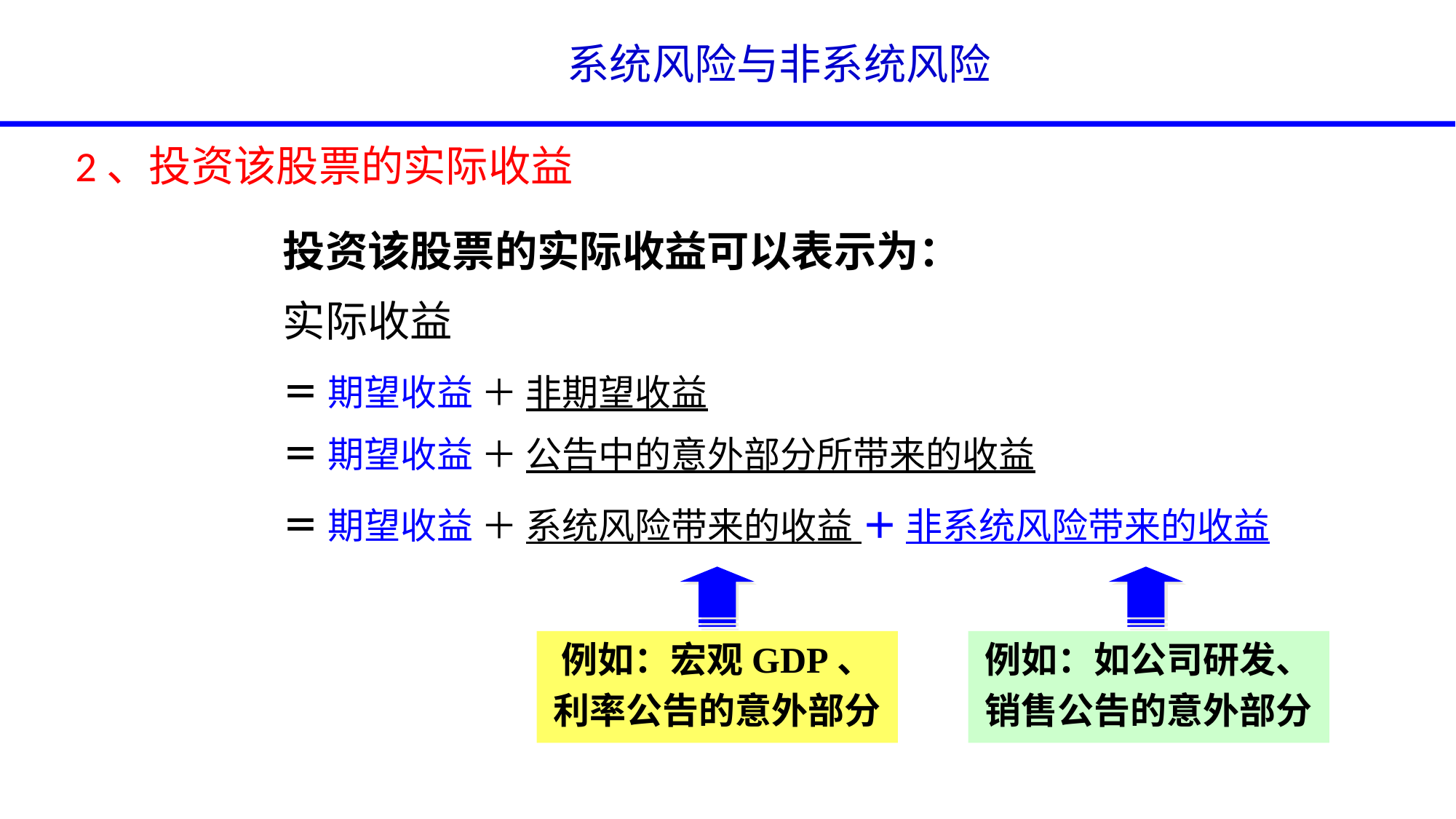

# 系统风险与非系统风险
2、投资该股票的实际收益

投资该股票的实际收益可以表示为：
实际收益
＝ 期望收益 ＋ 非期望收益
＝ 期望收益 ＋ 公告中的意外部分所带来的收益
＝ 期望收益 ＋ 系统风险带来的收益 ＋ 非系统风险带来的收益

例如：宏观GDP、
利率公告的意外部分
例如：如公司研发、
销售公告的意外部分